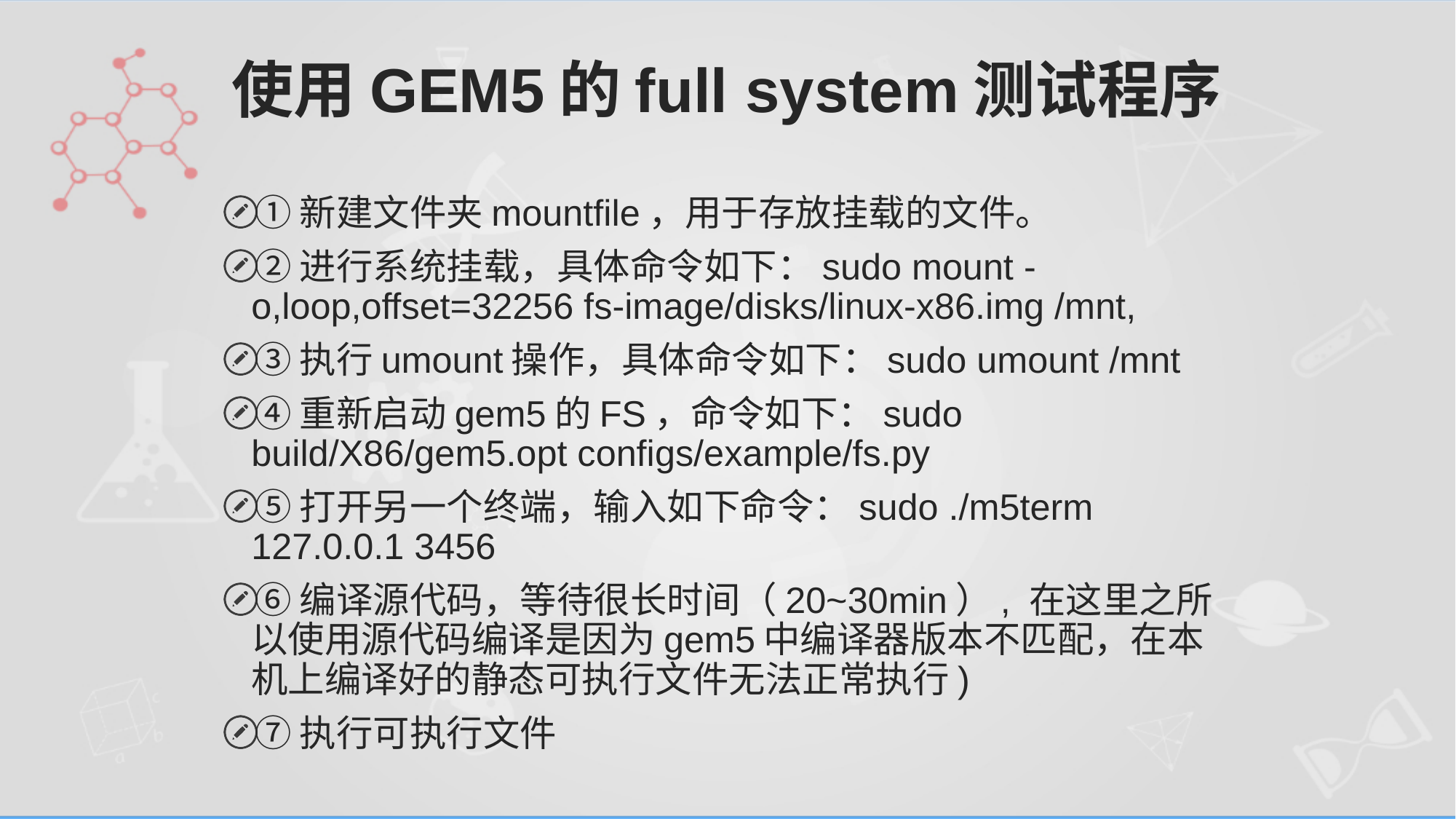

# 使用GEM5的full system测试程序
①新建文件夹mountfile，用于存放挂载的文件。
②进行系统挂载，具体命令如下：sudo mount -o,loop,offset=32256 fs-image/disks/linux-x86.img /mnt,
③执行umount操作，具体命令如下：sudo umount /mnt
④重新启动gem5的FS，命令如下：sudo build/X86/gem5.opt configs/example/fs.py
⑤打开另一个终端，输入如下命令：sudo ./m5term 127.0.0.1 3456
⑥编译源代码，等待很长时间（20~30min）, 在这里之所以使用源代码编译是因为gem5中编译器版本不匹配，在本机上编译好的静态可执行文件无法正常执行)
⑦执行可执行文件